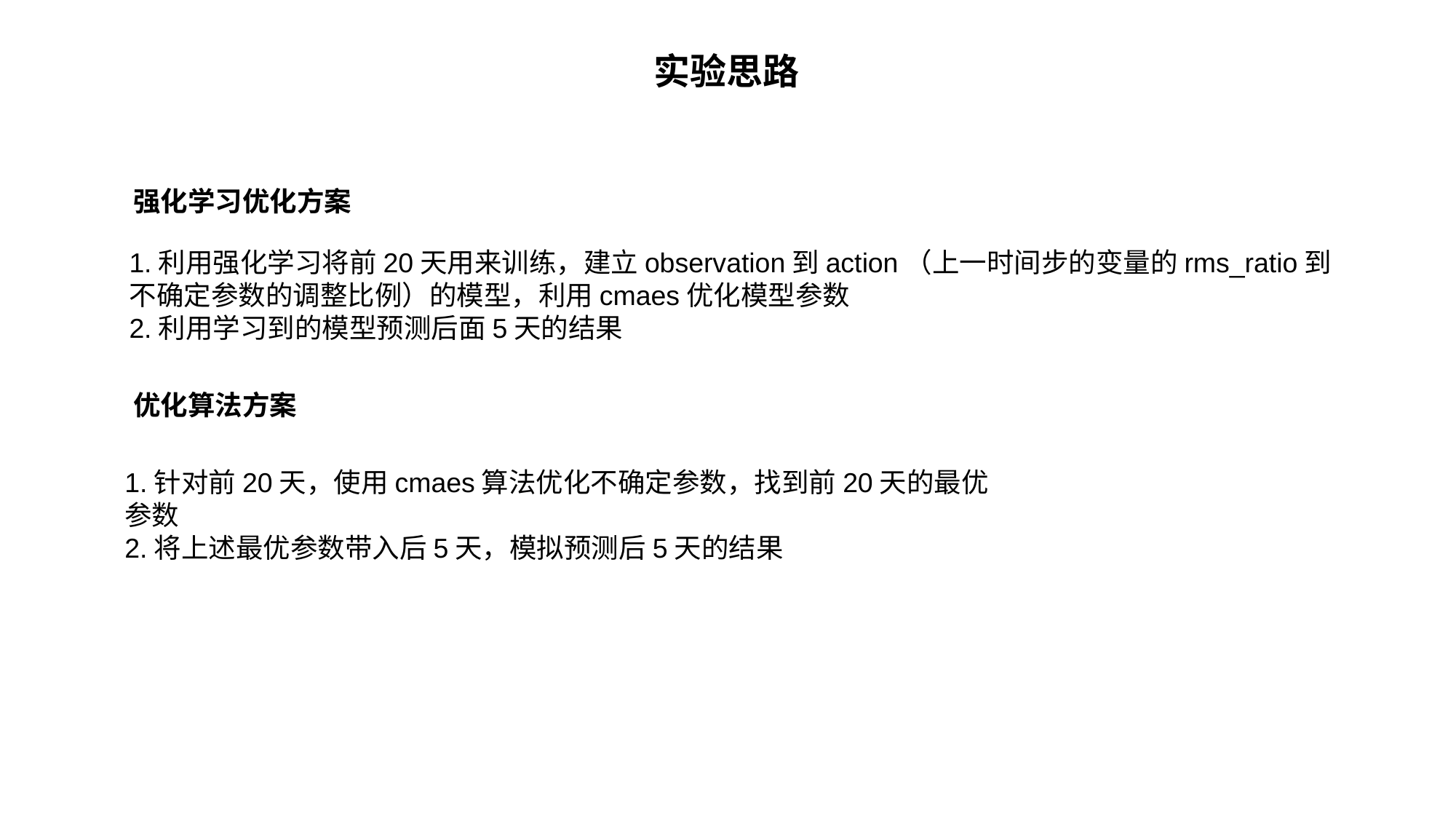

实验思路
强化学习优化方案
1.利用强化学习将前20天用来训练，建立observation到action（上一时间步的变量的rms_ratio到不确定参数的调整比例）的模型，利用cmaes优化模型参数
2.利用学习到的模型预测后面5天的结果
优化算法方案
1.针对前20天，使用cmaes算法优化不确定参数，找到前20天的最优参数
2.将上述最优参数带入后5天，模拟预测后5天的结果